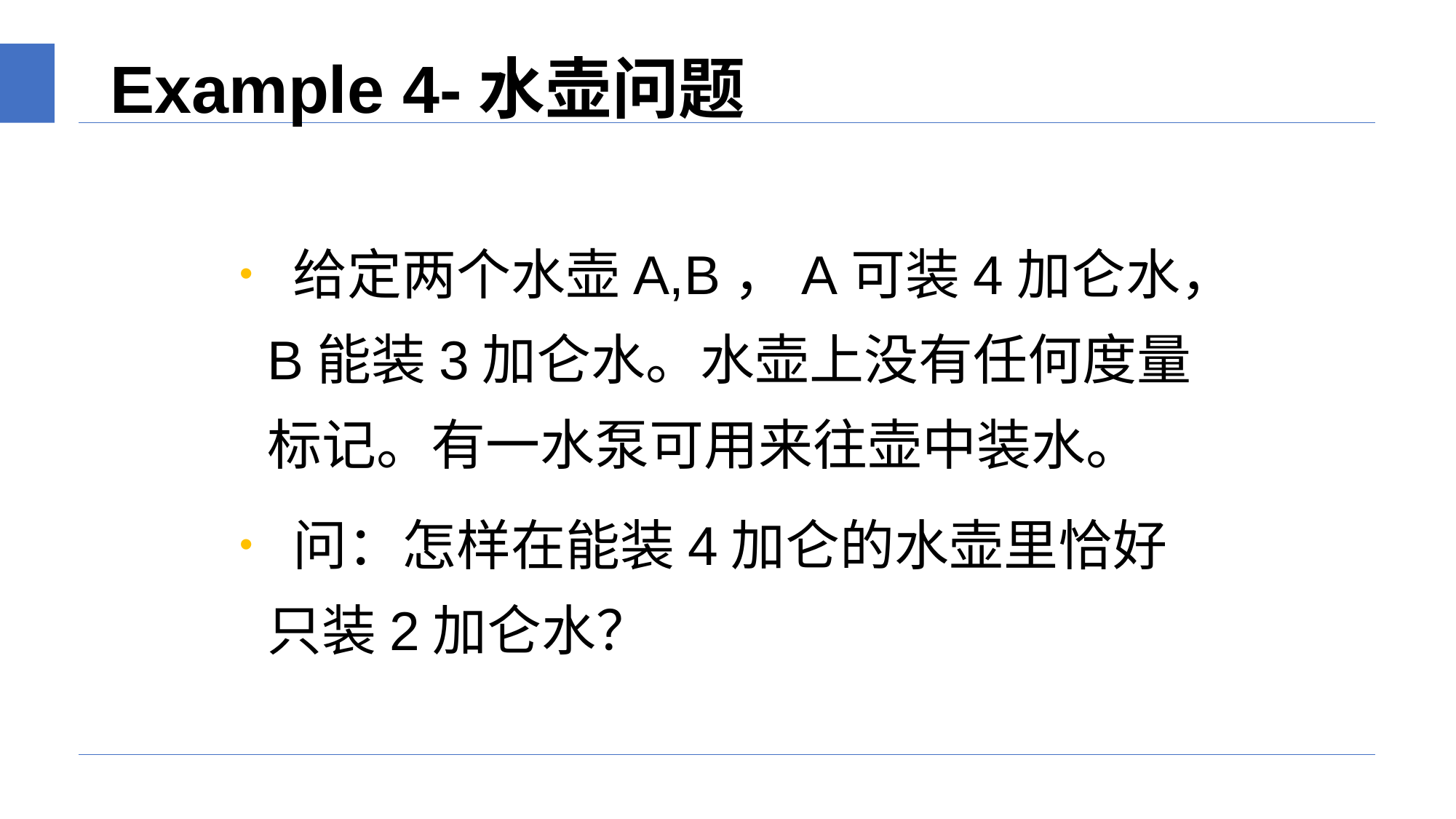

# Example 4-水壶问题

 给定两个水壶A,B，A可装4加仑水，B能装3加仑水。水壶上没有任何度量标记。有一水泵可用来往壶中装水。
 问：怎样在能装4加仑的水壶里恰好只装2加仑水？